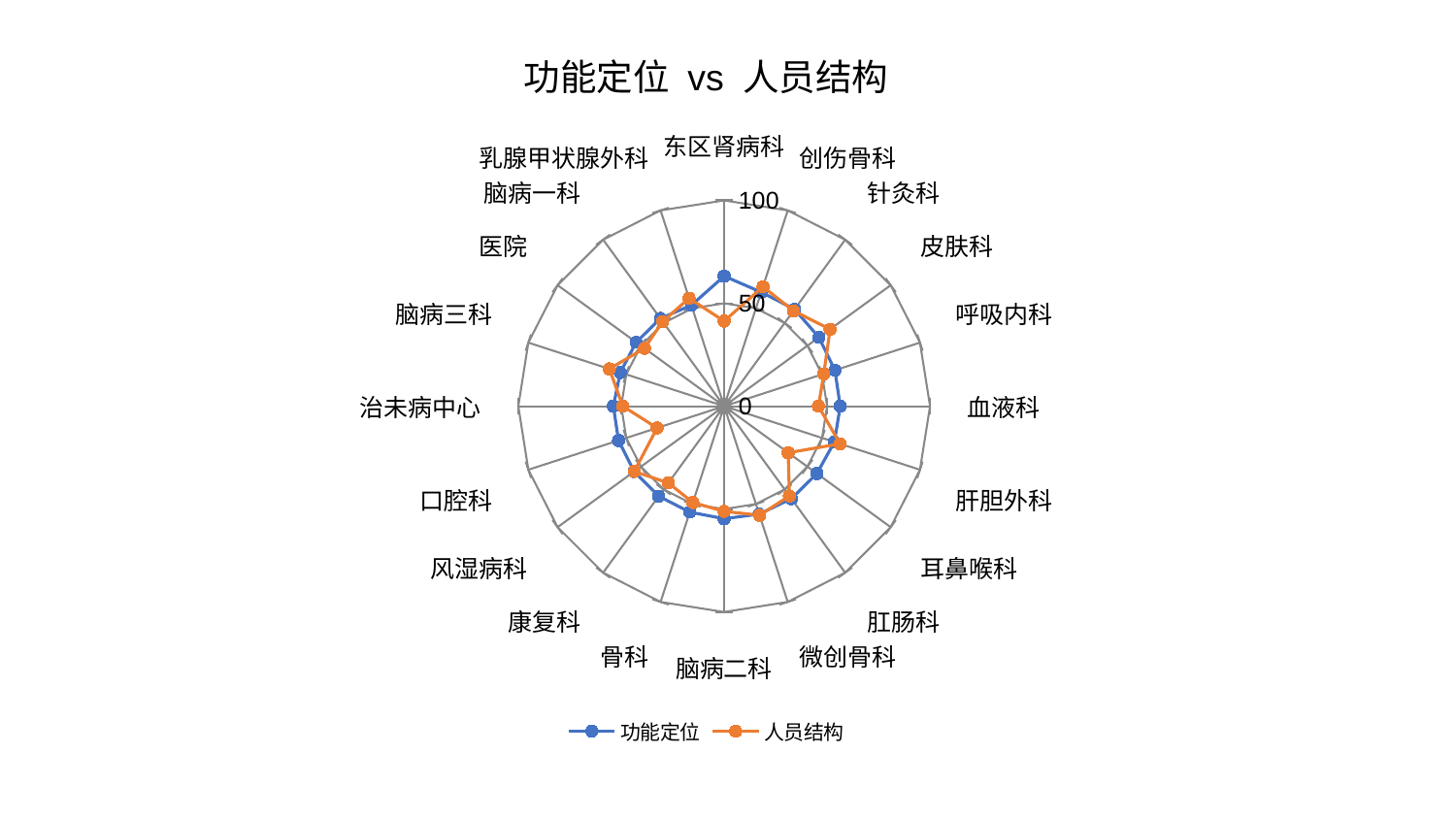

### Chart: 功能定位 vs 人员结构

| Category | 功能定位 | 人员结构 |
|---|---|---|
| 东区肾病科 | 63.20745350220861 | 41.36438367782032 |
| 创伤骨科 | 58.262652276837215 | 61.03773507161047 |
| 针灸科 | 58.20988624647264 | 57.279209112034884 |
| 皮肤科 | 56.88499821572404 | 63.62489274397157 |
| 呼吸内科 | 56.55893392209516 | 50.89187534205481 |
| 血液科 | 56.39840087586584 | 45.8149694296721 |
| 肝胆外科 | 56.314898627285395 | 59.21359774269 |
| 耳鼻喉科 | 55.68746870372881 | 38.46680908855553 |
| 肛肠科 | 55.55992452797738 | 53.916377220905375 |
| 微创骨科 | 55.14460265468392 | 55.73102082262332 |
| 脑病二科 | 54.70253633957577 | 51.138339384940444 |
| 骨科 | 54.104734868007405 | 49.23216032587868 |
| 康复科 | 54.08186573772173 | 46.08590892395277 |
| 风湿病科 | 54.03620024783467 | 53.99270175822211 |
| 口腔科 | 53.94948251441262 | 34.27749057915088 |
| 治未病中心 | 53.83963303194287 | 49.225328994968685 |
| 脑病三科 | 53.06063335965176 | 58.658761859246525 |
| 医院 | 52.82329442959482 | 47.86163075379619 |
| 脑病一科 | 52.70072183099394 | 50.849650444072424 |
| 乳腺甲状腺外科 | 51.571986105665665 | 55.13825638311038 |
33